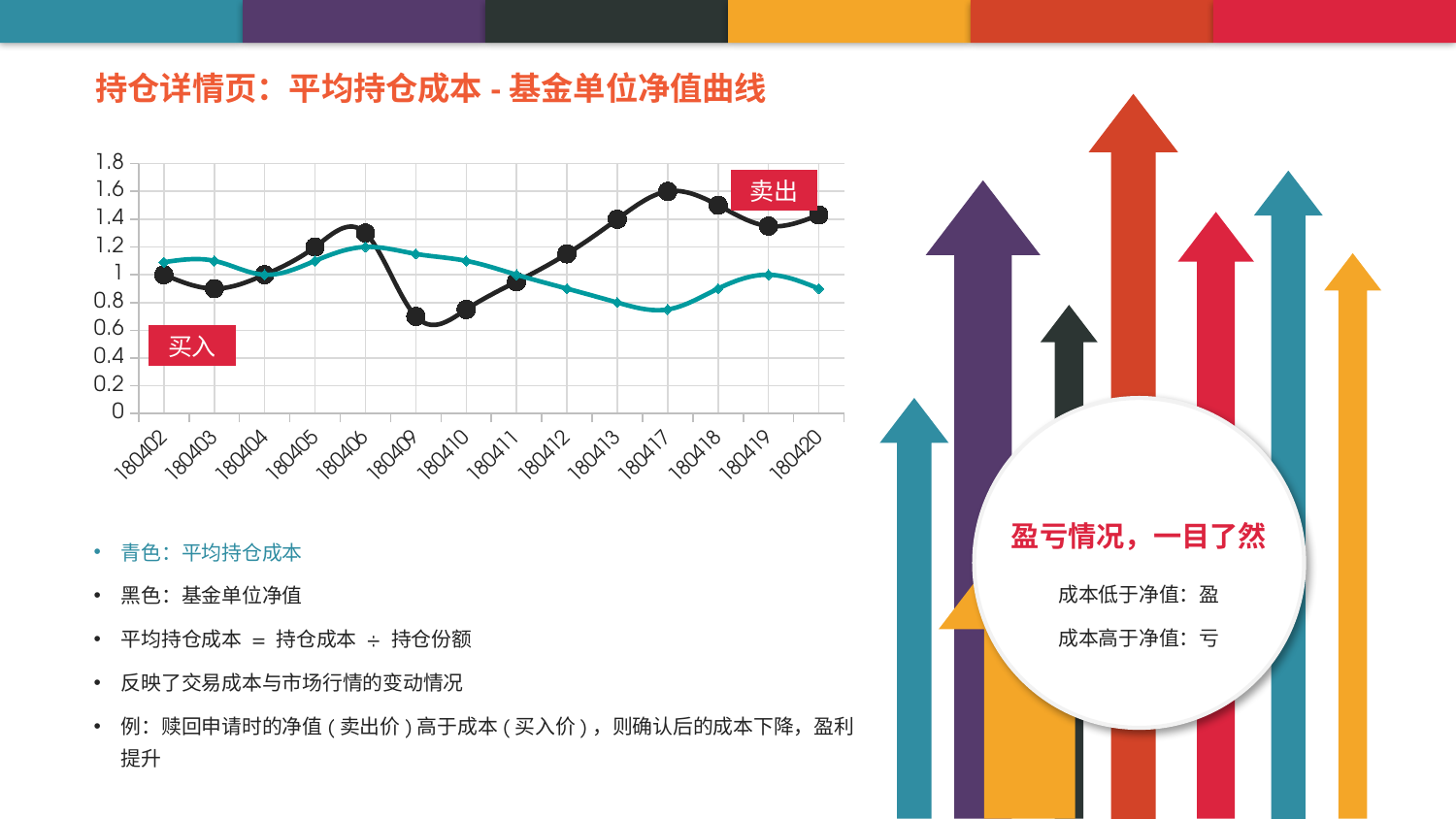

持仓详情页：平均持仓成本-基金单位净值曲线

### Chart

| Category | 基金单位净值 | 平均持仓成本 |
|---|---|---|
| 180402.0 | 1.0 | 1.09 |
| 180403.0 | 0.9 | 1.1 |
| 180404.0 | 1.0 | 1.0 |
| 180405.0 | 1.2 | 1.1 |
| 180406.0 | 1.3 | 1.2 |
| 180409.0 | 0.7 | 1.15 |
| 180410.0 | 0.75 | 1.1 |
| 180411.0 | 0.95 | 1.0 |
| 180412.0 | 1.15 | 0.9 |
| 180413.0 | 1.4 | 0.8 |
| 180417.0 | 1.6 | 0.75 |
| 180418.0 | 1.5 | 0.9 |
| 180419.0 | 1.35 | 1.0 |
| 180420.0 | 1.43 | 0.9 |
卖出
买入

盈亏情况，一目了然
成本低于净值：盈
成本高于净值：亏
青色：平均持仓成本
黑色：基金单位净值
平均持仓成本 = 持仓成本 ÷ 持仓份额
反映了交易成本与市场行情的变动情况
例：赎回申请时的净值(卖出价)高于成本(买入价)，则确认后的成本下降，盈利提升